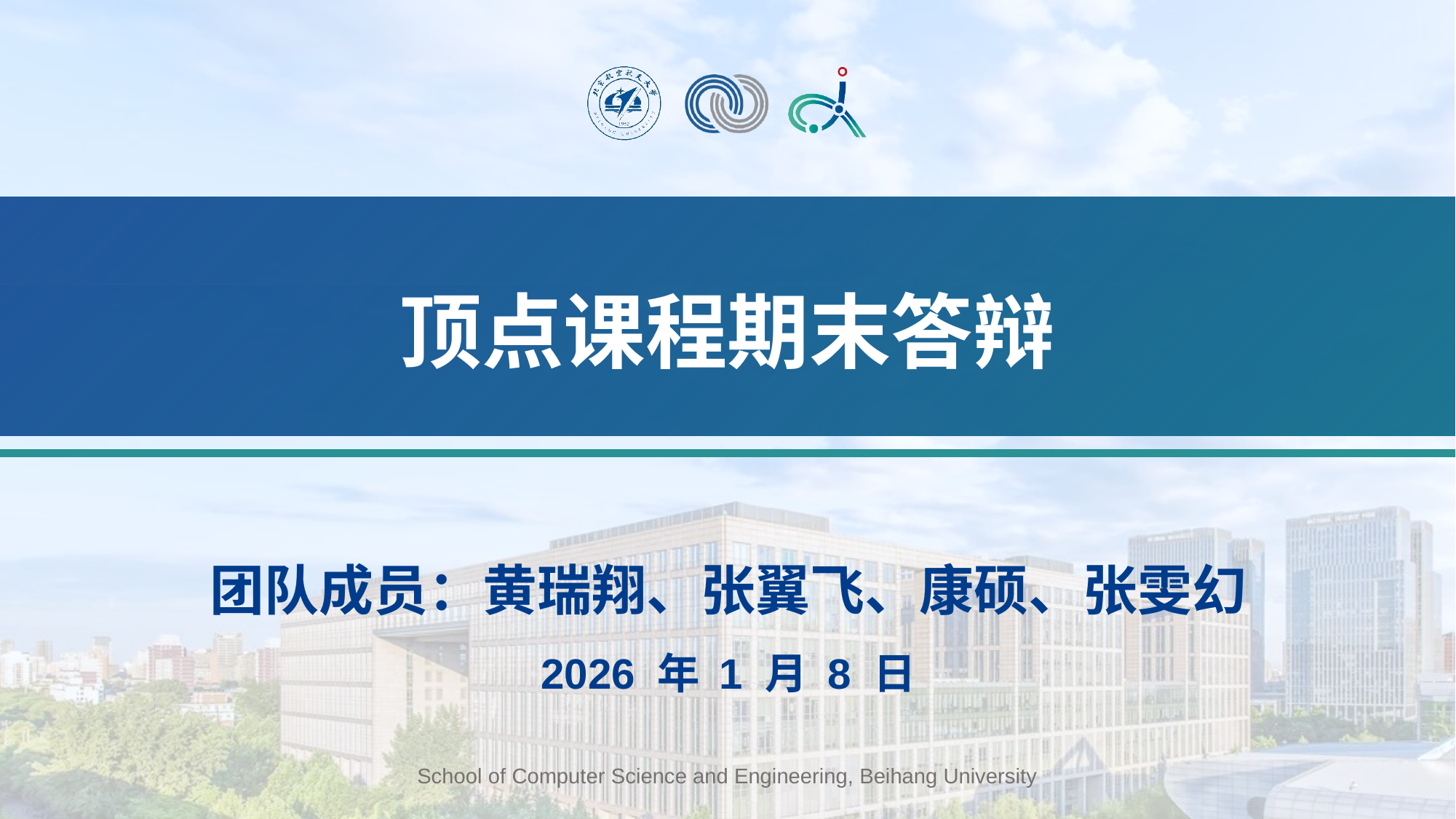

# 顶点课程期末答辩
团队成员：黄瑞翔、张翼飞、康硕、张雯幻
2026 年 1 月 8 日